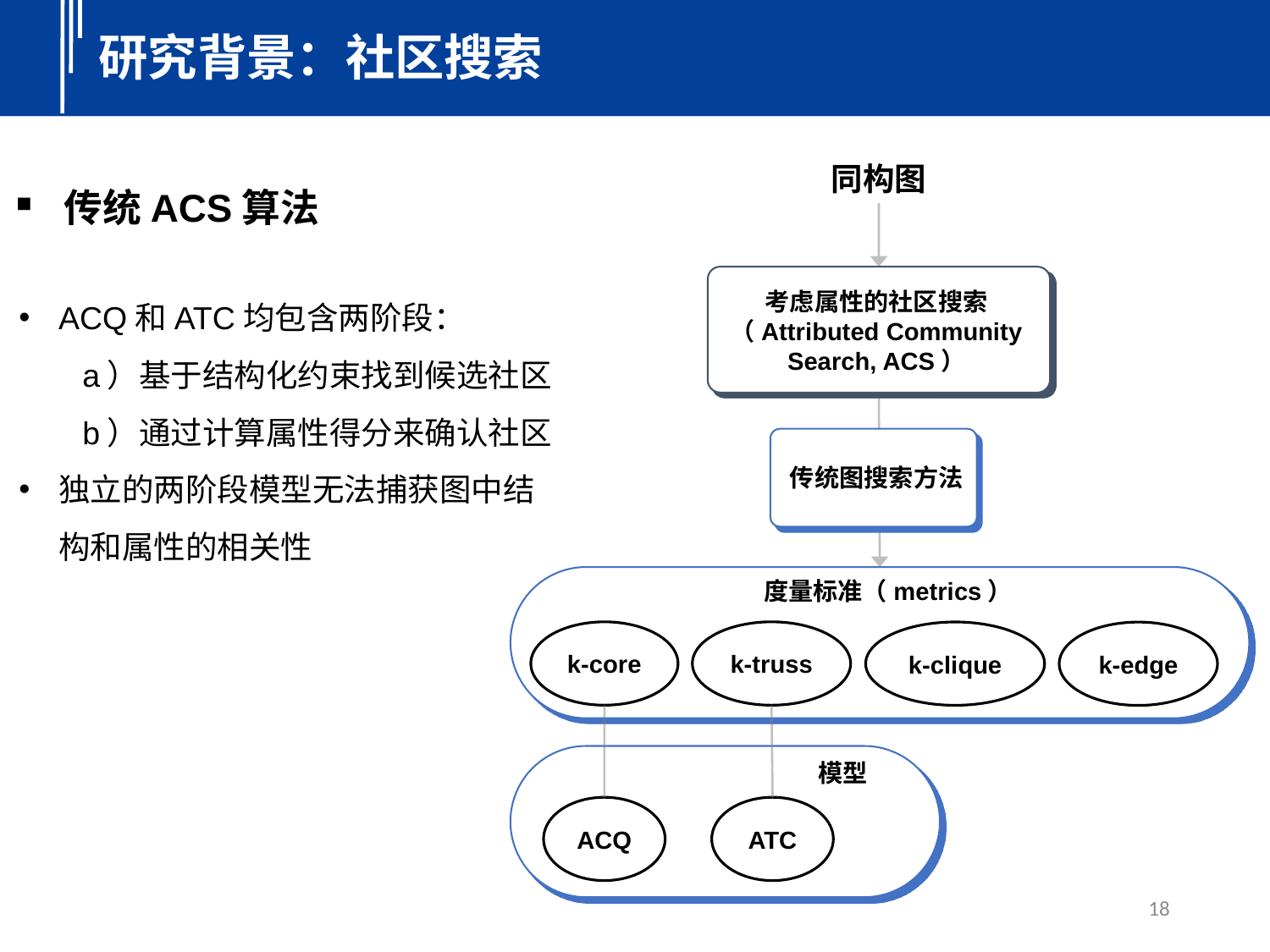

研究背景：社区搜索
同构图
传统ACS算法

ACQ和ATC均包含两阶段：
a）基于结构化约束找到候选社区
b）通过计算属性得分来确认社区
独立的两阶段模型无法捕获图中结构和属性的相关性
考虑属性的社区搜索（Attributed Community Search, ACS）

传统图搜索方法

度量标准（metrics）
k-core
k-truss
k-clique
k-edge

模型
ACQ
ATC
18